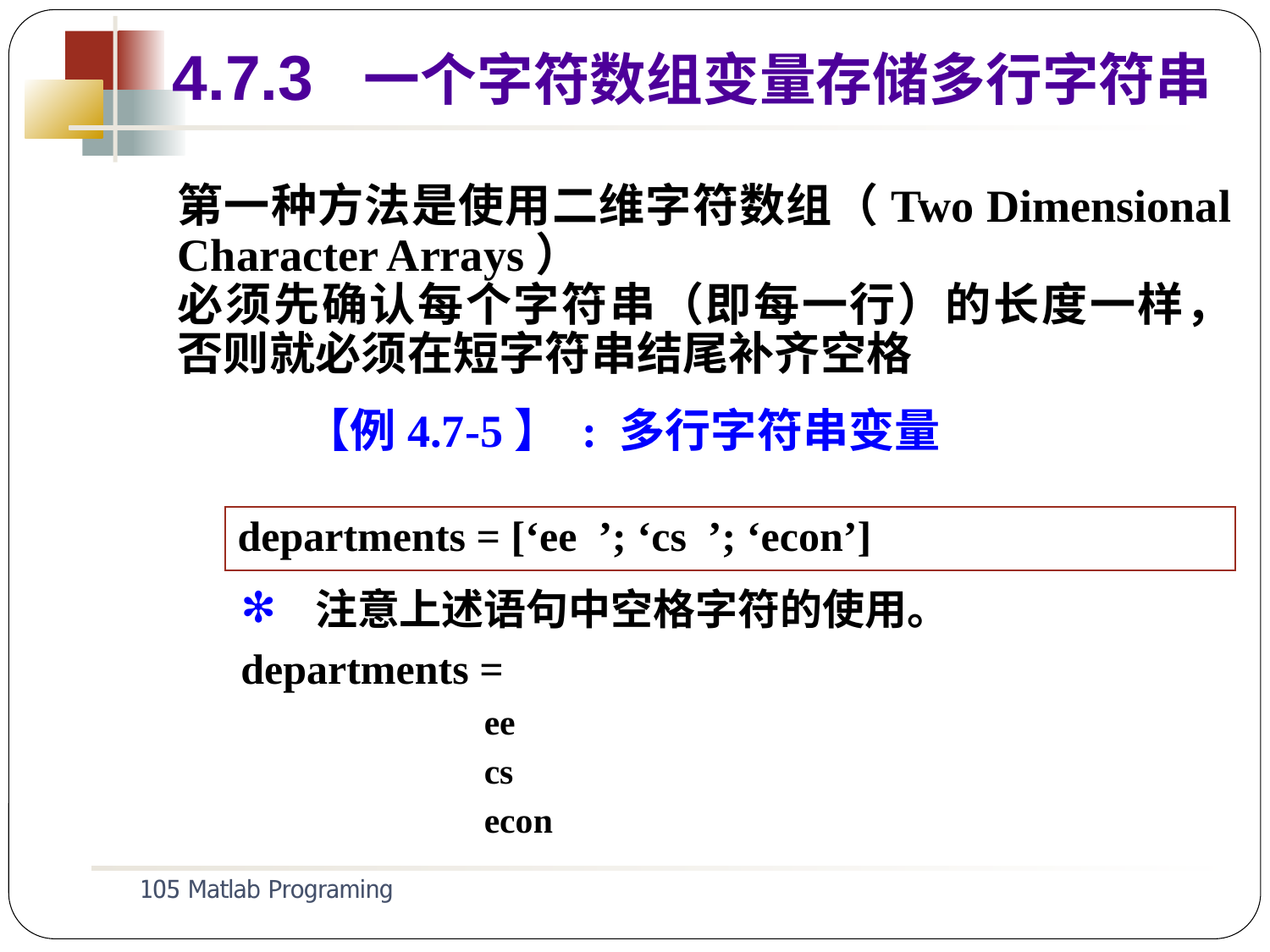

4.7.3  一个字符数组变量存储多行字符串
第一种方法是使用二维字符数组（Two Dimensional Character Arrays）
必须先确认每个字符串（即每一行）的长度一样，否则就必须在短字符串结尾补齐空格
	【例4.7-5】 : 多行字符串变量
| departments = [‘ee ’; ‘cs ’; ‘econ’] |
| --- |
注意上述语句中空格字符的使用。
departments =
	ee
	cs
	econ
105 Matlab Programing